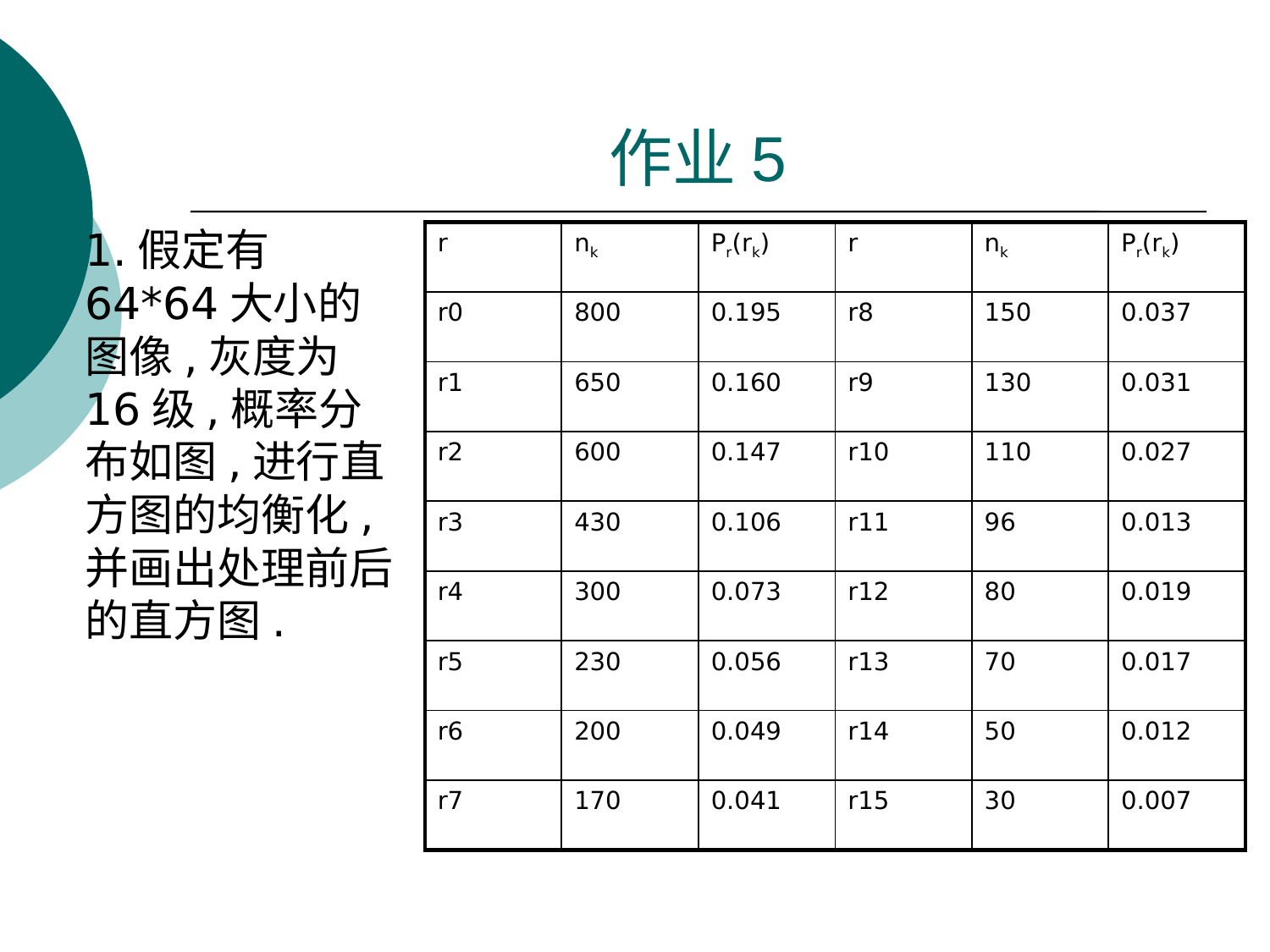

# 作业5
1.假定有64*64大小的图像,灰度为16级,概率分布如图,进行直方图的均衡化,并画出处理前后的直方图.

| r | nk | Pr(rk) | r | nk | Pr(rk) |
| --- | --- | --- | --- | --- | --- |
| r0 | 800 | 0.195 | r8 | 150 | 0.037 |
| r1 | 650 | 0.160 | r9 | 130 | 0.031 |
| r2 | 600 | 0.147 | r10 | 110 | 0.027 |
| r3 | 430 | 0.106 | r11 | 96 | 0.013 |
| r4 | 300 | 0.073 | r12 | 80 | 0.019 |
| r5 | 230 | 0.056 | r13 | 70 | 0.017 |
| r6 | 200 | 0.049 | r14 | 50 | 0.012 |
| r7 | 170 | 0.041 | r15 | 30 | 0.007 |
78